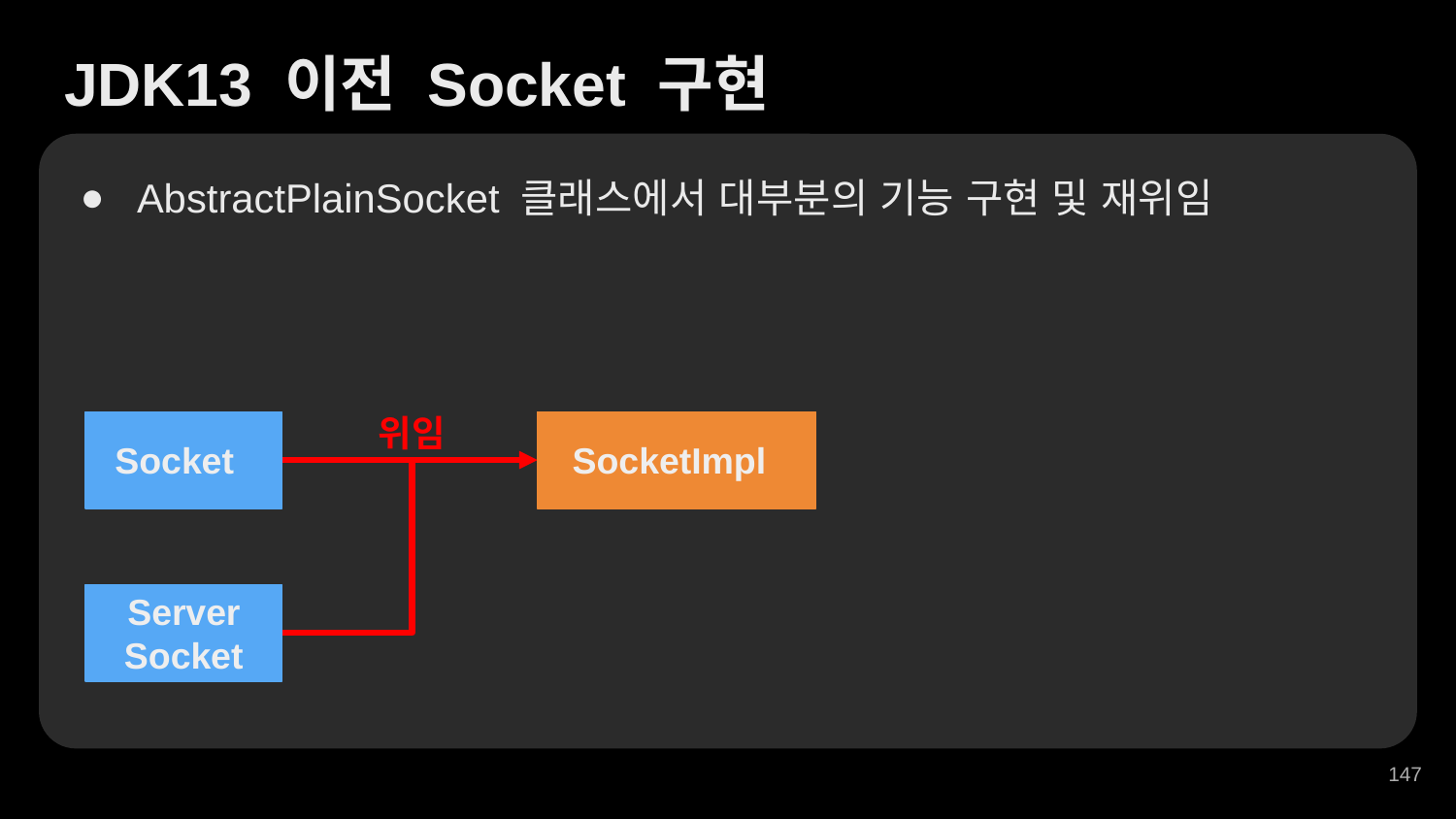

JDK13 이전 Socket 구현

AbstractPlainSocket 클래스에서 대부분의 기능 구현 및 재위임

위임

Socket
SocketImpl
Server
Socket

147